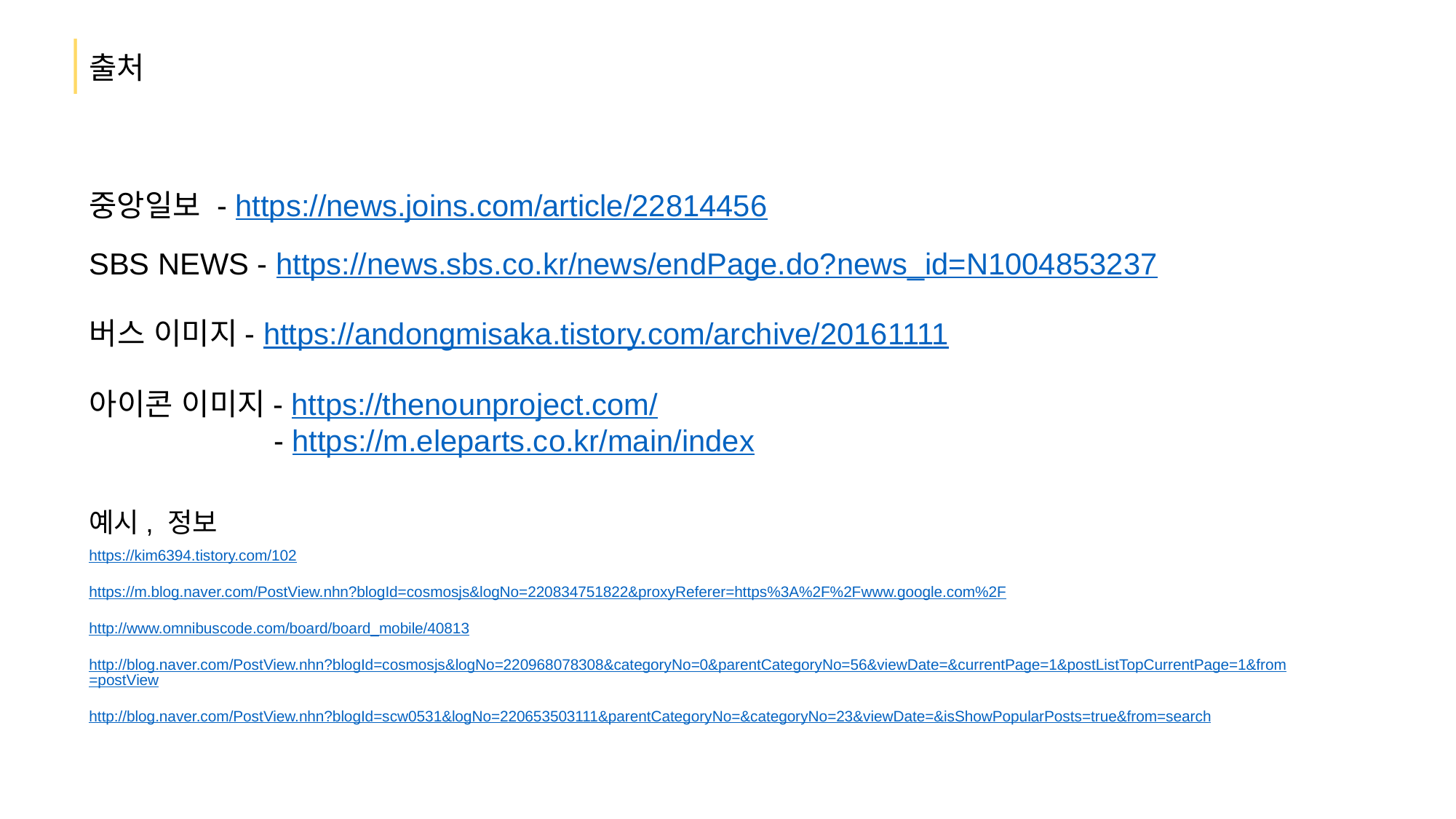

│
출처
중앙일보 - https://news.joins.com/article/22814456
SBS NEWS - https://news.sbs.co.kr/news/endPage.do?news_id=N1004853237
버스 이미지- https://andongmisaka.tistory.com/archive/20161111
아이콘 이미지- https://thenounproject.com/
	         - https://m.eleparts.co.kr/main/index

예시, 정보

https://kim6394.tistory.com/102

https://m.blog.naver.com/PostView.nhn?blogId=cosmosjs&logNo=220834751822&proxyReferer=https%3A%2F%2Fwww.google.com%2F

http://www.omnibuscode.com/board/board_mobile/40813

http://blog.naver.com/PostView.nhn?blogId=cosmosjs&logNo=220968078308&categoryNo=0&parentCategoryNo=56&viewDate=&currentPage=1&postListTopCurrentPage=1&from=postView

http://blog.naver.com/PostView.nhn?blogId=scw0531&logNo=220653503111&parentCategoryNo=&categoryNo=23&viewDate=&isShowPopularPosts=true&from=search